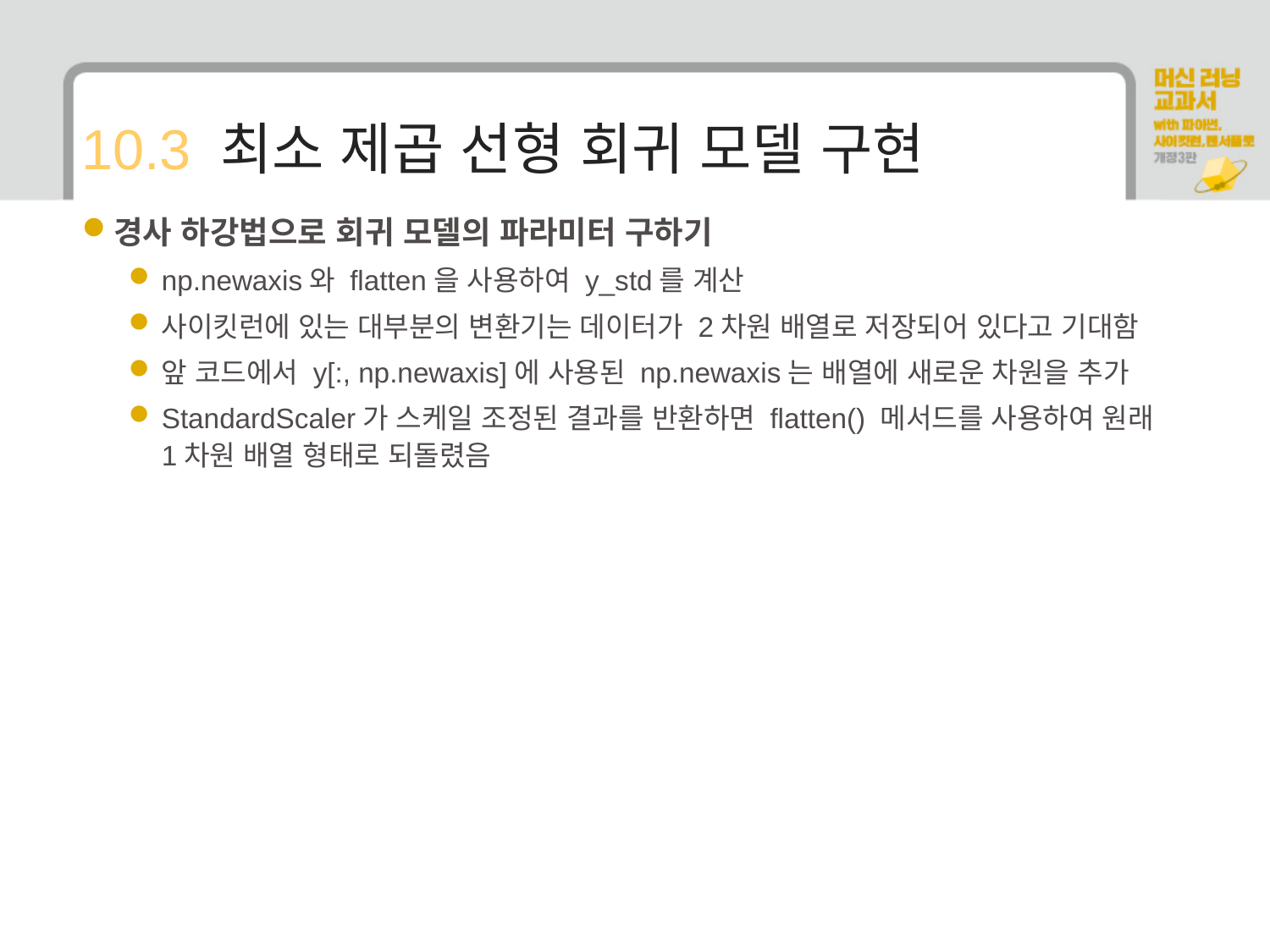

# 10.3 최소 제곱 선형 회귀 모델 구현
경사 하강법으로 회귀 모델의 파라미터 구하기
np.newaxis와 flatten을 사용하여 y_std를 계산
사이킷런에 있는 대부분의 변환기는 데이터가 2차원 배열로 저장되어 있다고 기대함
앞 코드에서 y[:, np.newaxis]에 사용된 np.newaxis는 배열에 새로운 차원을 추가
StandardScaler가 스케일 조정된 결과를 반환하면 flatten() 메서드를 사용하여 원래 1차원 배열 형태로 되돌렸음